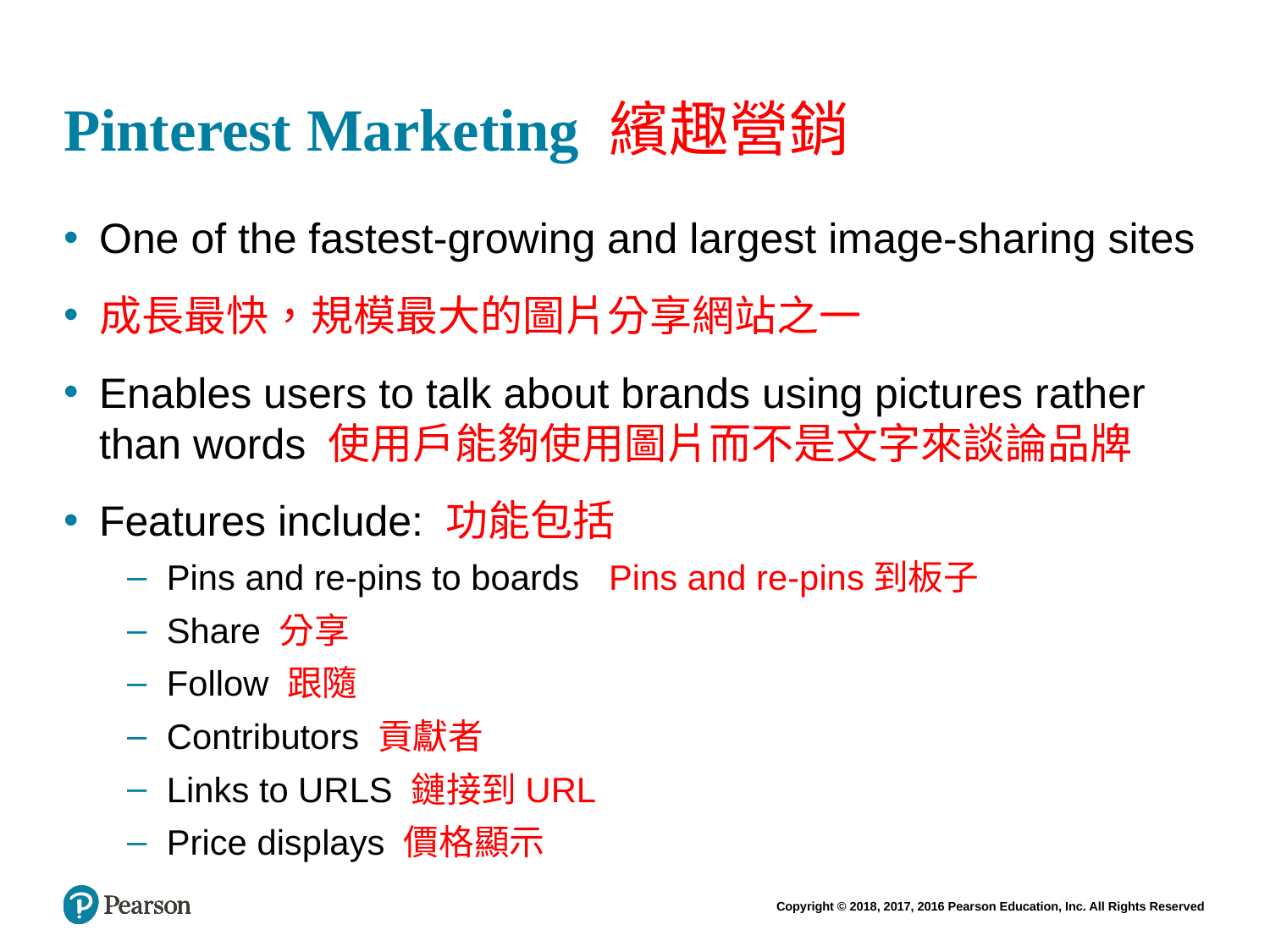

# Pinterest Marketing 繽趣營銷
One of the fastest-growing and largest image-sharing sites
成長最快，規模最大的圖片分享網站之一
Enables users to talk about brands using pictures rather than words 使用戶能夠使用圖片而不是文字來談論品牌
Features include: 功能包括
Pins and re-pins to boards   Pins and re-pins到板子
Share 分享
Follow 跟隨
Contributors 貢獻者
Links to URLS 鏈接到URL
Price displays 價格顯示